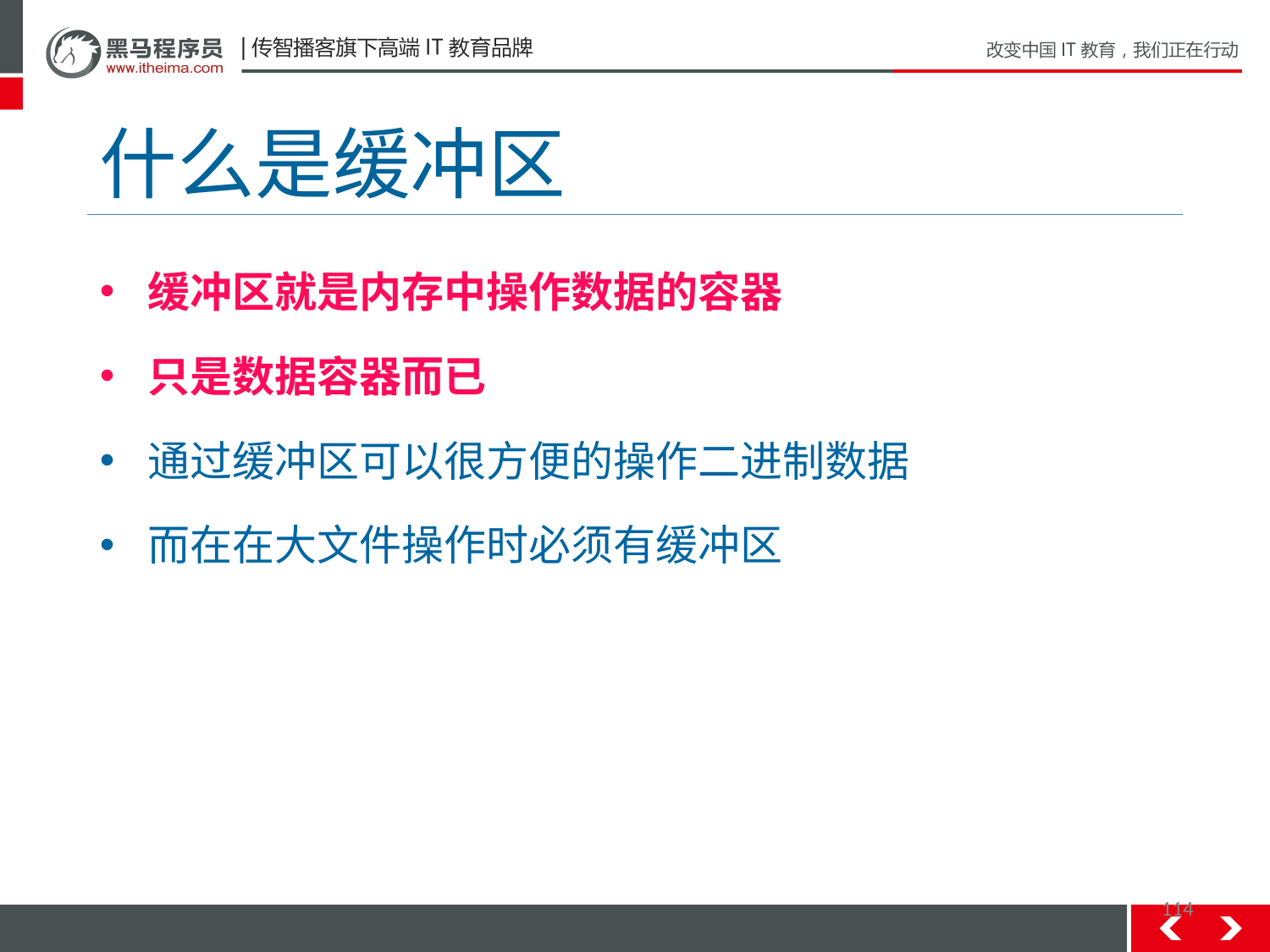

# 什么是缓冲区
缓冲区就是内存中操作数据的容器
只是数据容器而已
通过缓冲区可以很方便的操作二进制数据
而在在大文件操作时必须有缓冲区
114